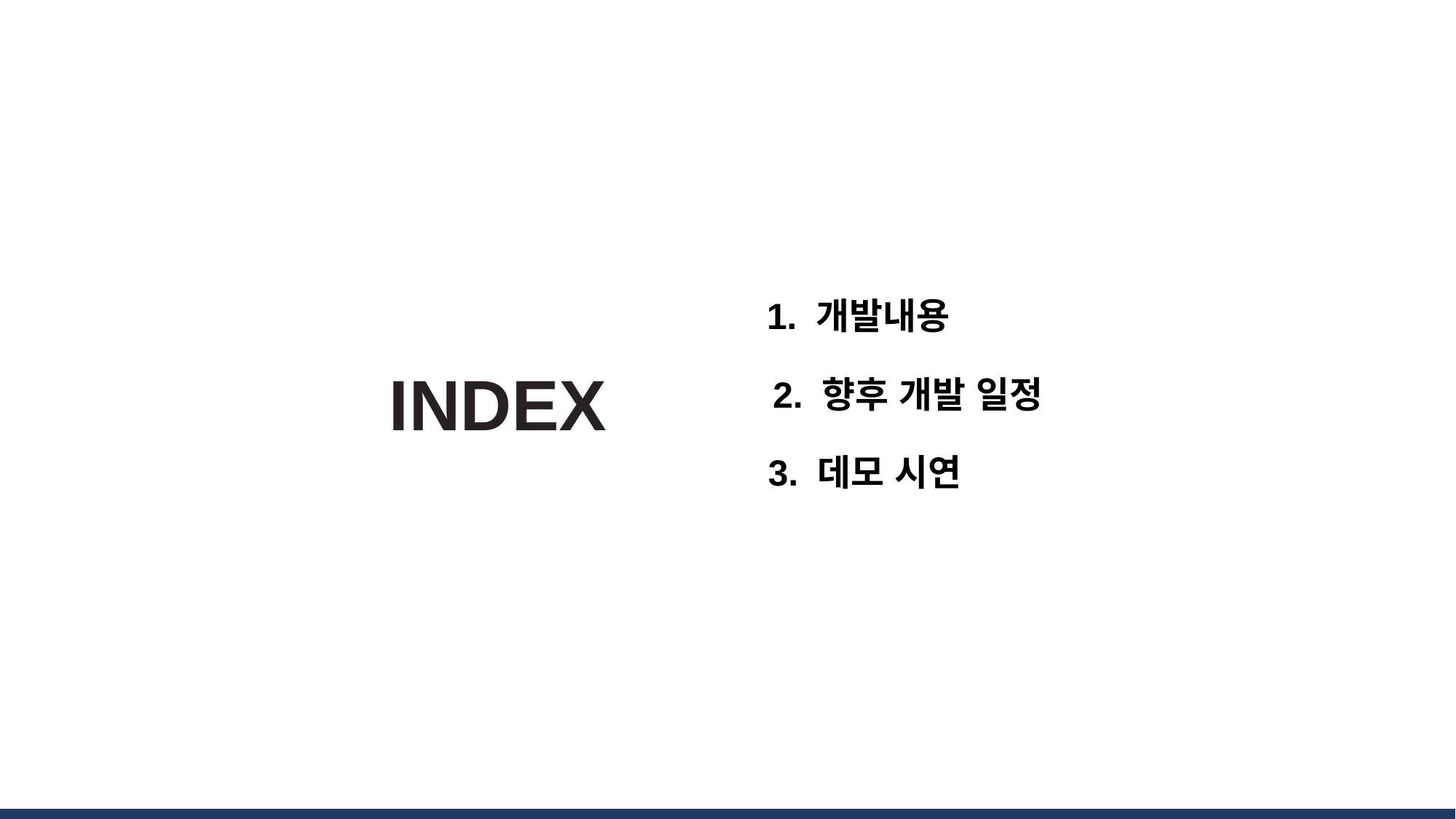

1. 개발내용
INDEX
2. 향후 개발 일정
3. 데모 시연